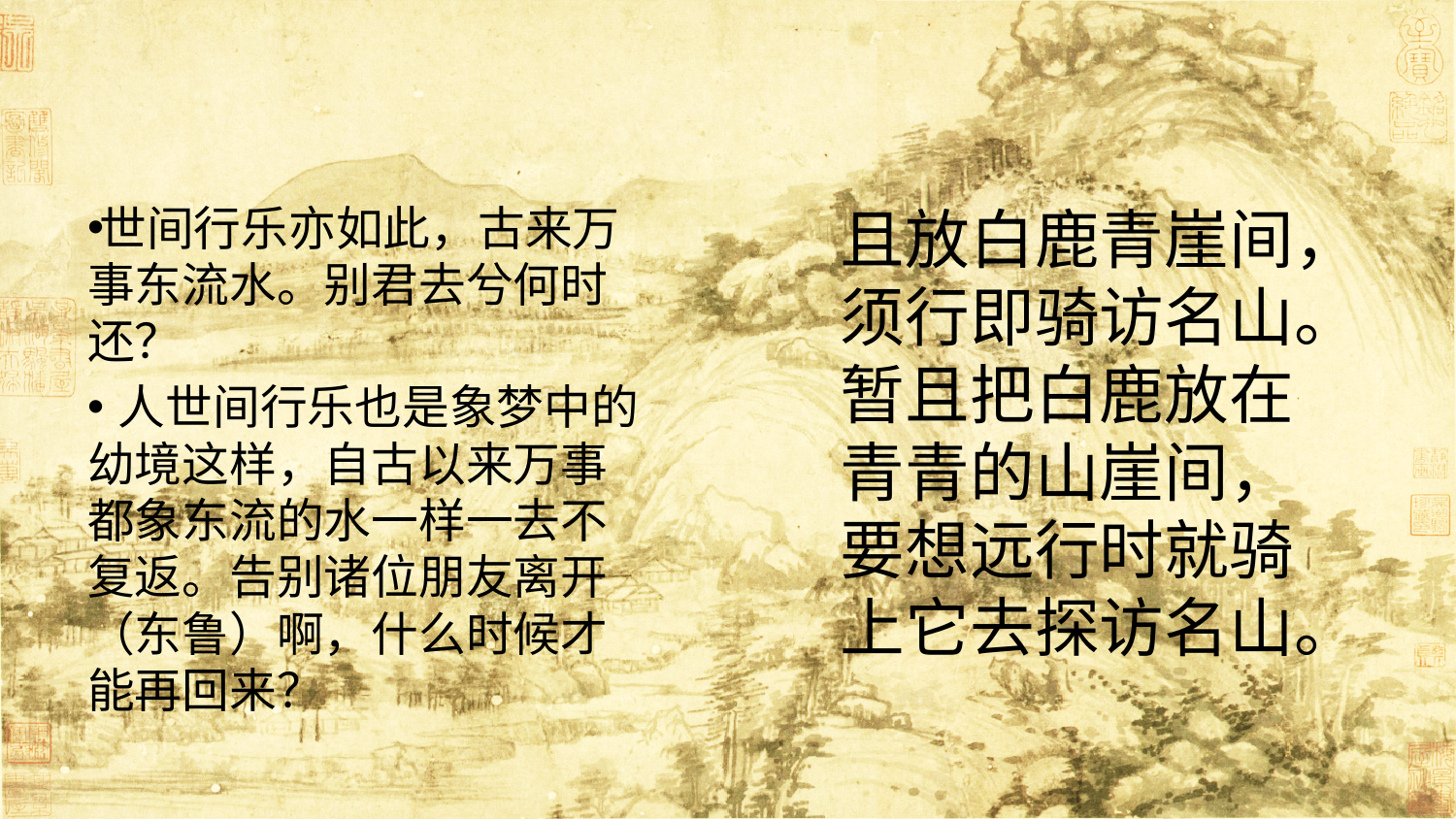

#
世间行乐亦如此，古来万事东流水。别君去兮何时还？
 人世间行乐也是象梦中的幼境这样，自古以来万事都象东流的水一样一去不复返。告别诸位朋友离开（东鲁）啊，什么时候才能再回来？
且放白鹿青崖间，须行即骑访名山。
暂且把白鹿放在青青的山崖间，要想远行时就骑上它去探访名山。